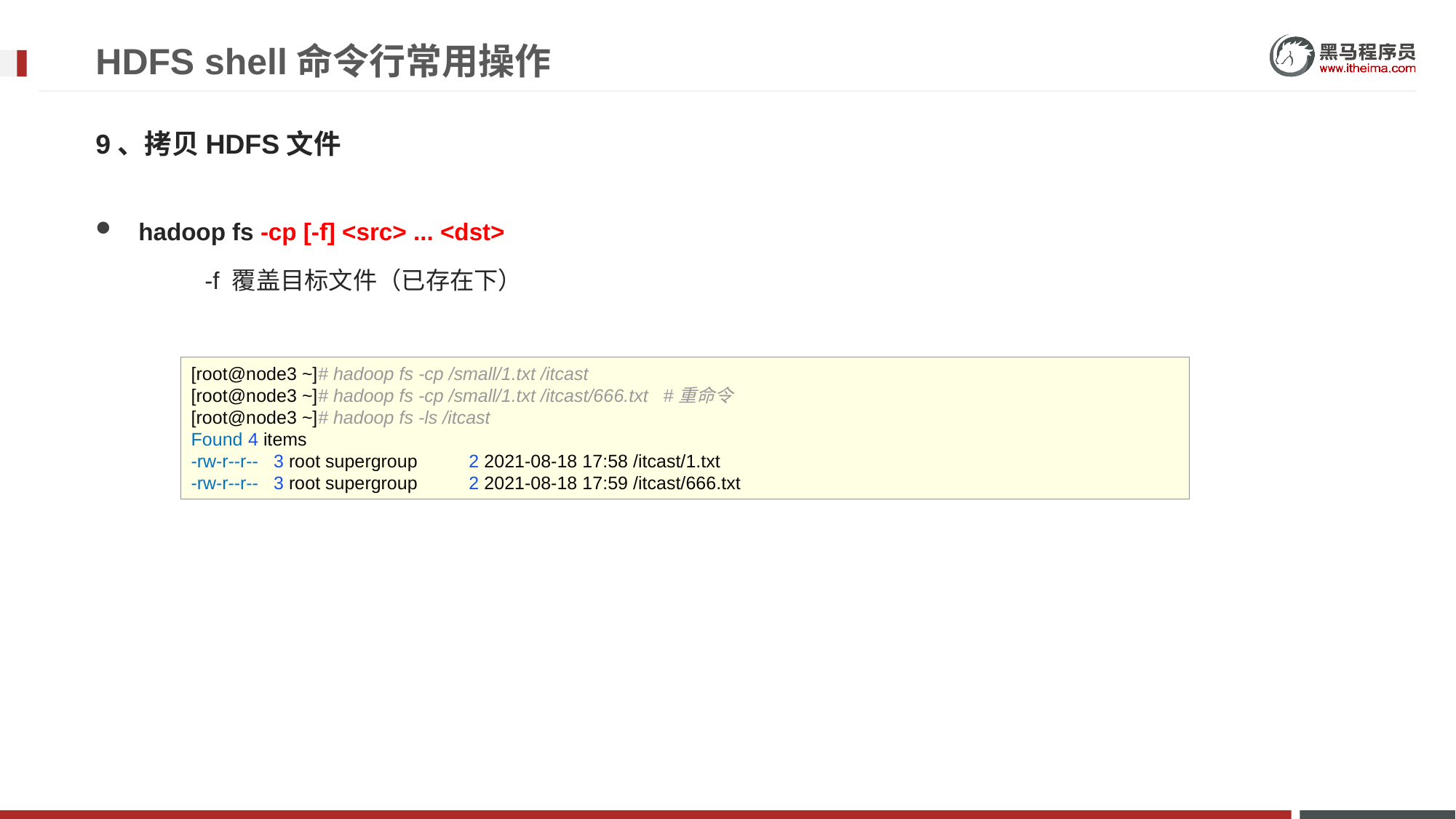

# HDFS shell命令行常用操作
9、拷贝HDFS文件
hadoop fs -cp [-f] <src> ... <dst>
	-f 覆盖目标文件（已存在下）

[root@node3 ~]# hadoop fs -cp /small/1.txt /itcast
[root@node3 ~]# hadoop fs -cp /small/1.txt /itcast/666.txt   #重命令
[root@node3 ~]# hadoop fs -ls /itcast
Found 4 items
-rw-r--r--   3 root supergroup          2 2021-08-18 17:58 /itcast/1.txt
-rw-r--r--   3 root supergroup          2 2021-08-18 17:59 /itcast/666.txt